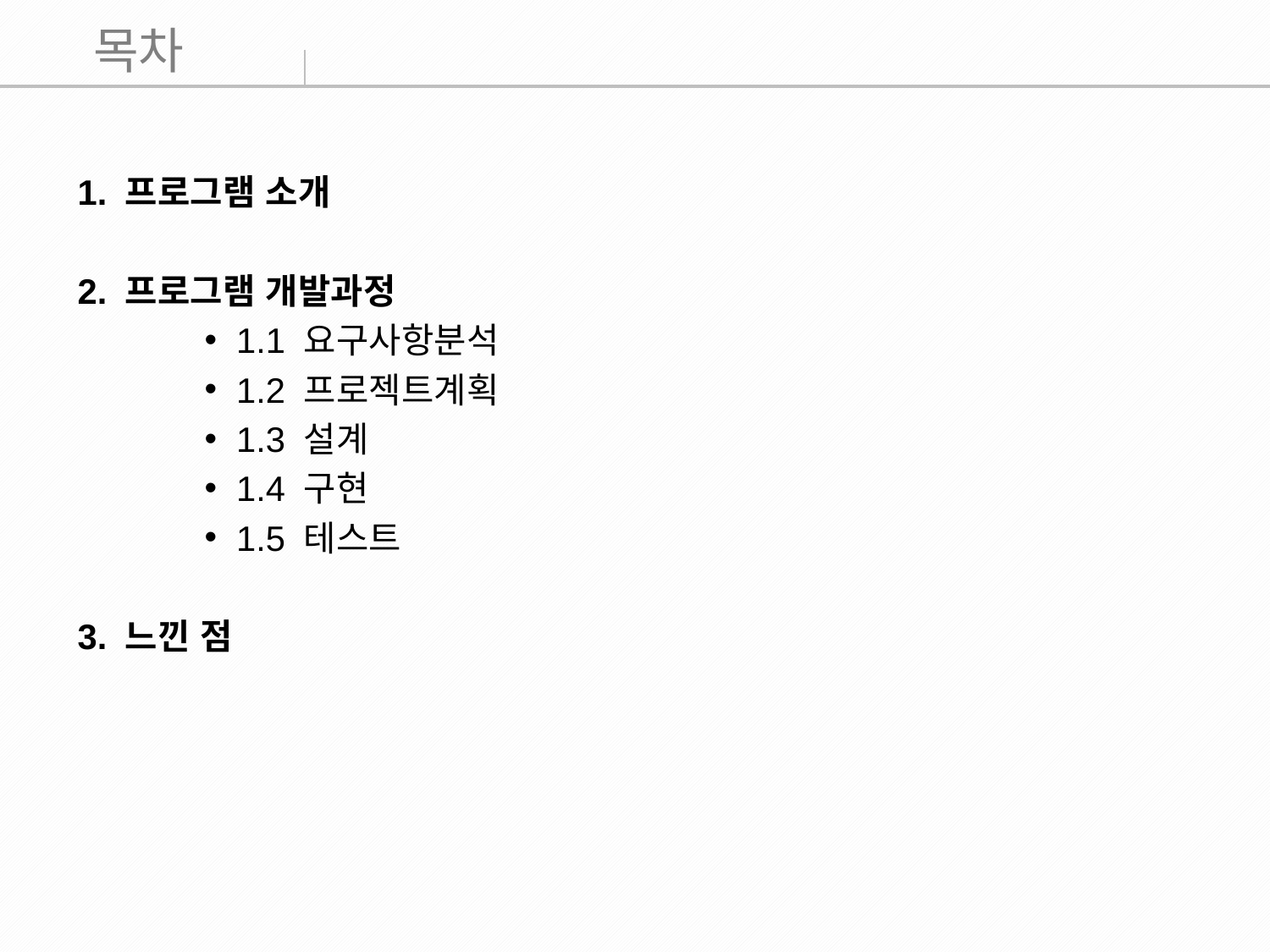

목차

1. 프로그램 소개

2. 프로그램 개발과정
1.1 요구사항분석
1.2 프로젝트계획
1.3 설계
1.4 구현
1.5 테스트

3. 느낀 점